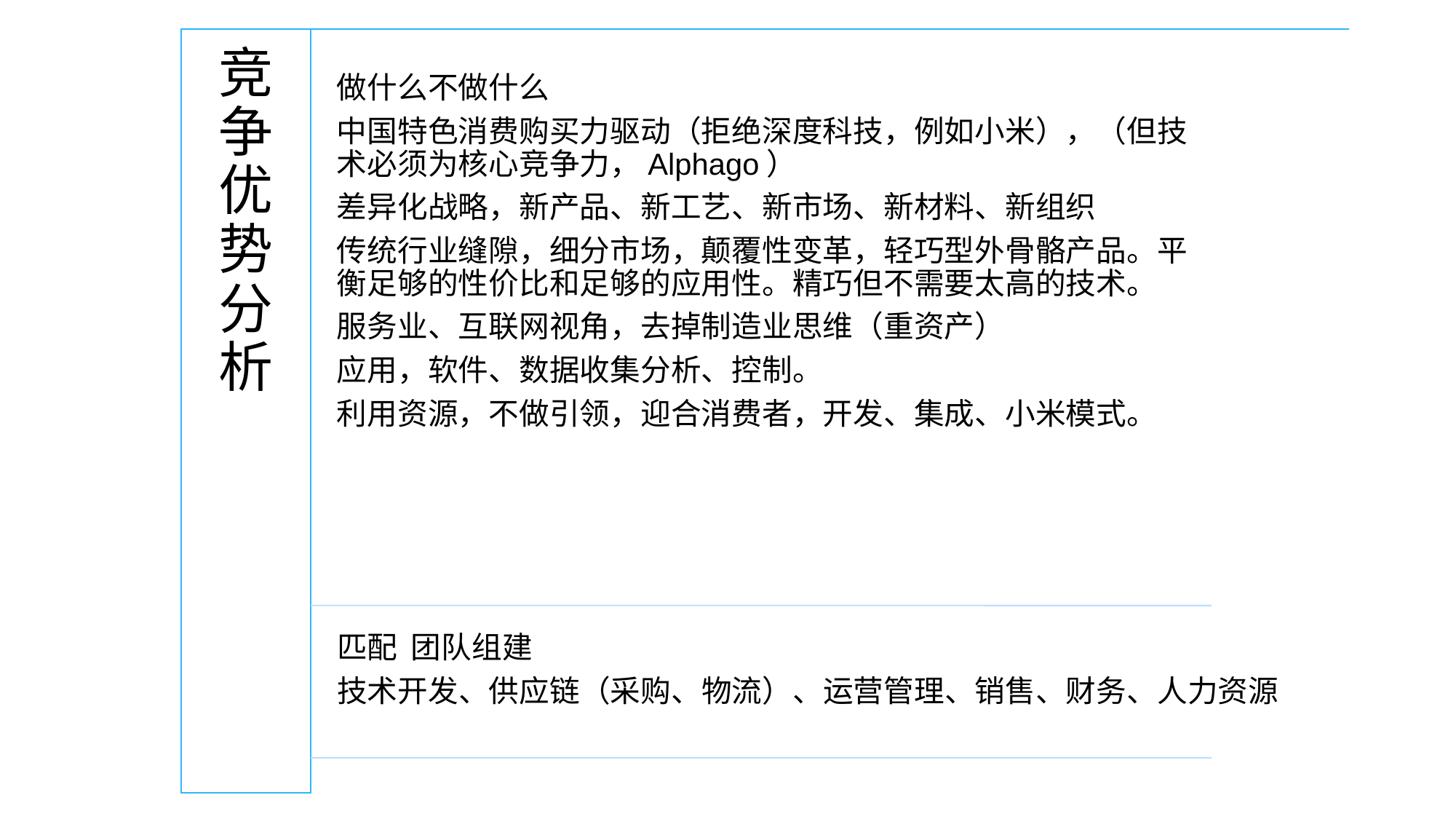

竞争优势分析

做什么不做什么
中国特色消费购买力驱动（拒绝深度科技，例如小米），（但技术必须为核心竞争力，Alphago）
差异化战略，新产品、新工艺、新市场、新材料、新组织
传统行业缝隙，细分市场，颠覆性变革，轻巧型外骨骼产品。平衡足够的性价比和足够的应用性。精巧但不需要太高的技术。
服务业、互联网视角，去掉制造业思维（重资产）
应用，软件、数据收集分析、控制。
利用资源，不做引领，迎合消费者，开发、集成、小米模式。

匹配  团队组建
技术开发、供应链（采购、物流）、运营管理、销售、财务、人力资源